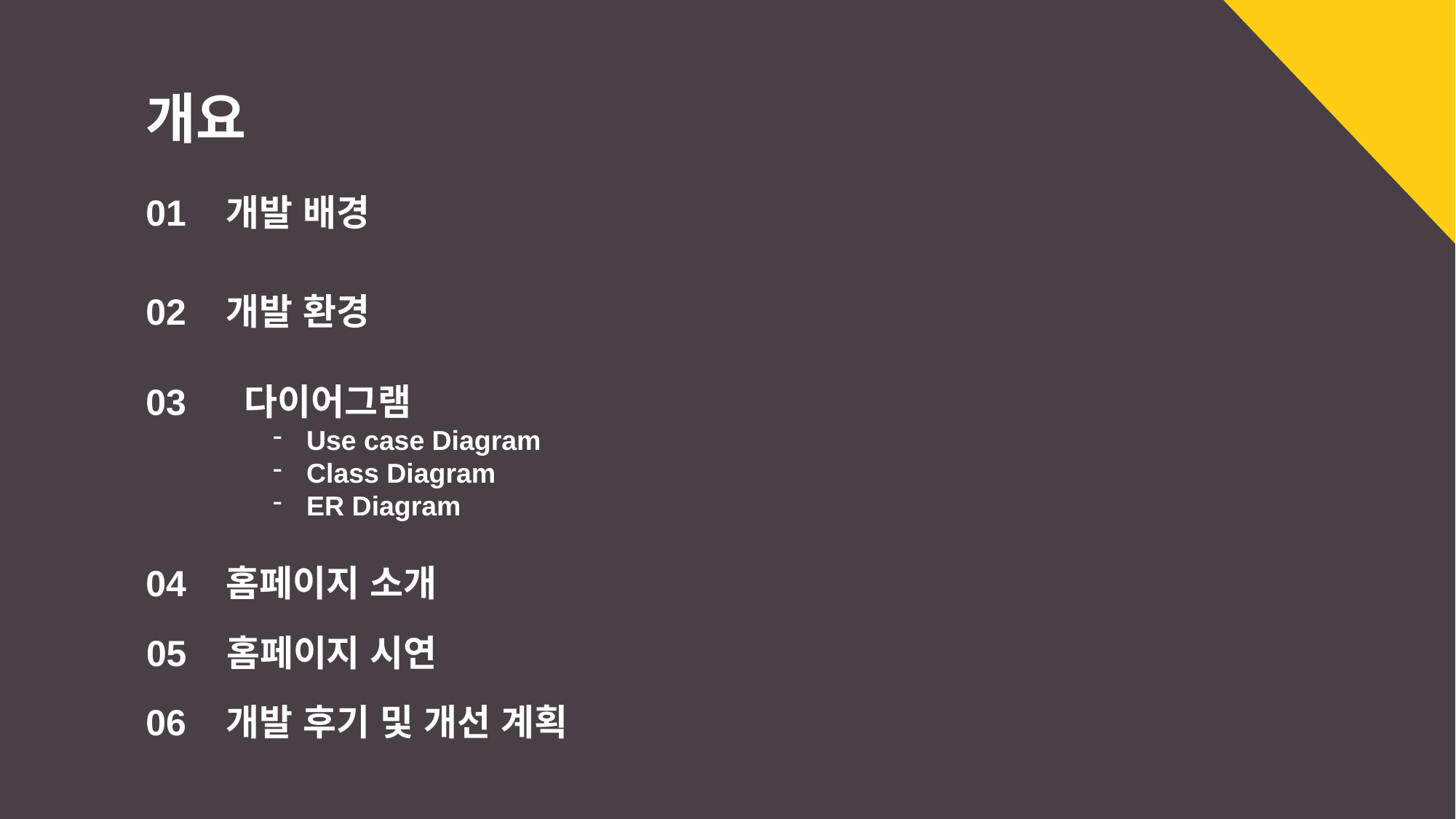

개요
01
개발 배경
02
개발 환경
03
다이어그램
 Use case Diagram
 Class Diagram
 ER Diagram

04
홈페이지 소개
05
홈페이지 시연
06
개발 후기 및 개선 계획